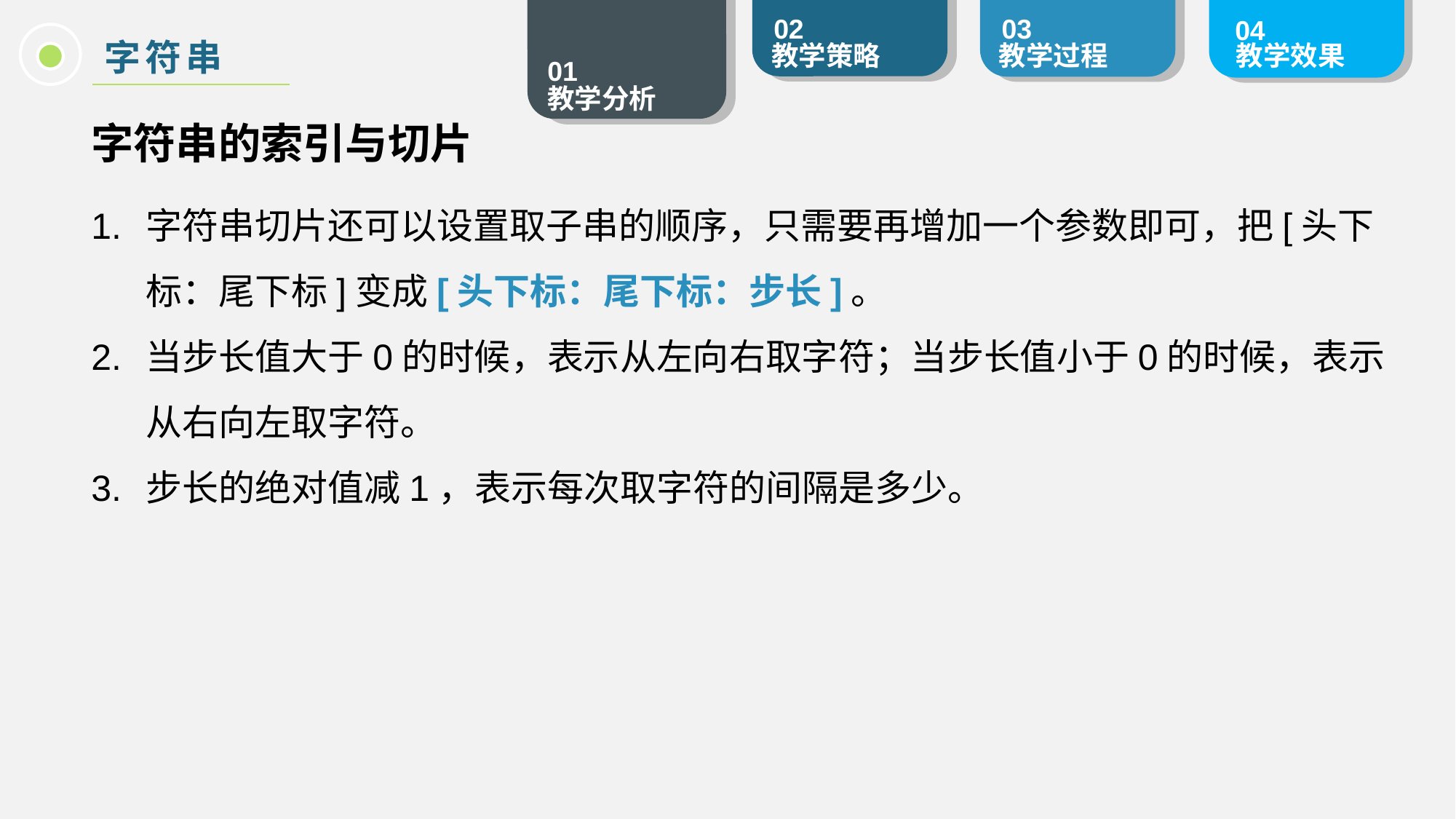

字符串
字符串的索引与切片
字符串切片还可以设置取子串的顺序，只需要再增加一个参数即可，把[头下标：尾下标]变成[头下标：尾下标：步长]。
当步长值大于0的时候，表示从左向右取字符；当步长值小于0的时候，表示从右向左取字符。
步长的绝对值减1，表示每次取字符的间隔是多少。